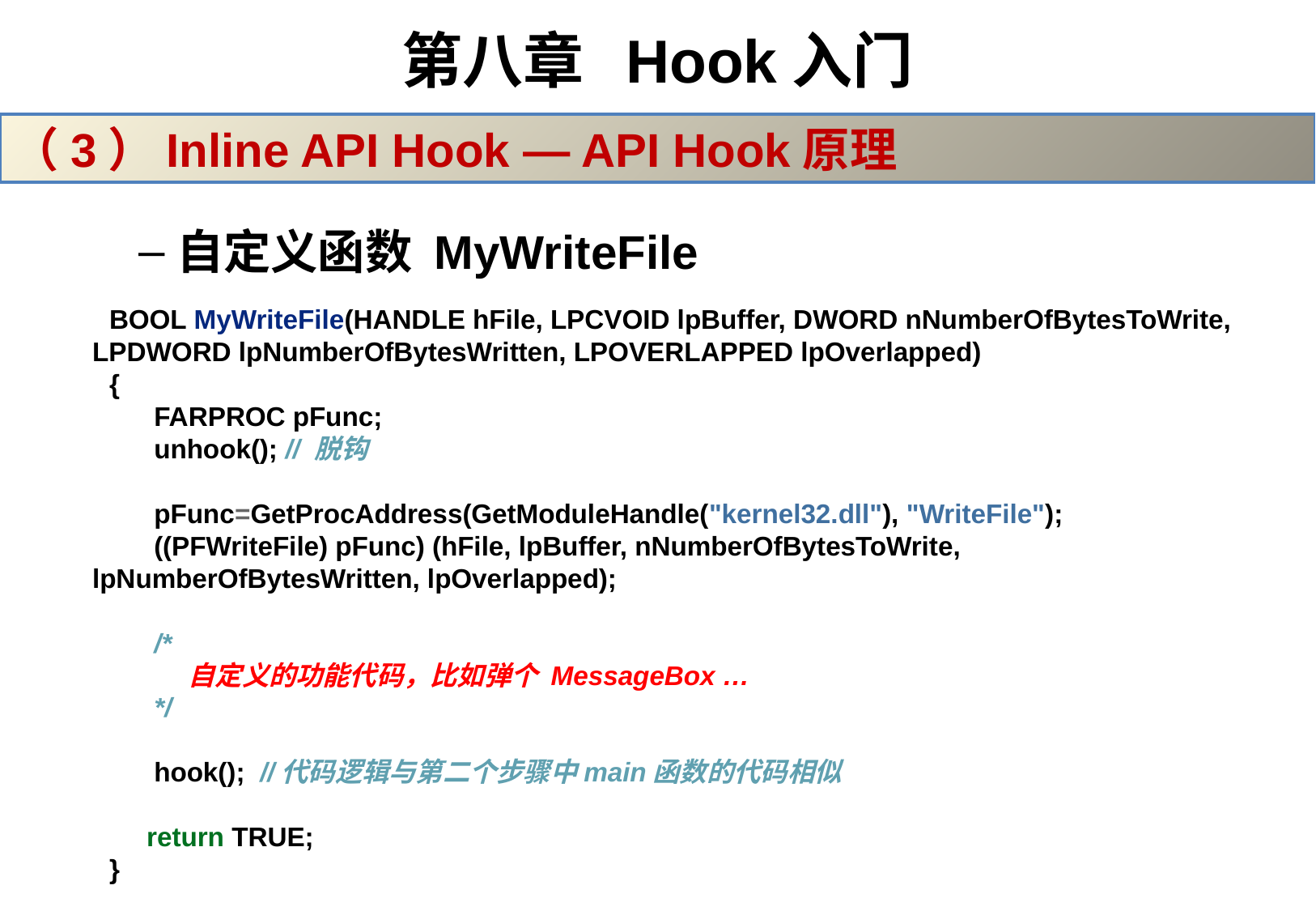

# 第八章  Hook入门
（3）Inline API Hook — API Hook原理
自定义函数 MyWriteFile
BOOL MyWriteFile(HANDLE hFile, LPCVOID lpBuffer, DWORD nNumberOfBytesToWrite, LPDWORD lpNumberOfBytesWritten, LPOVERLAPPED lpOverlapped)
{
      FARPROC pFunc;
      unhook(); // 脱钩

      pFunc=GetProcAddress(GetModuleHandle("kernel32.dll"), "WriteFile");
      ((PFWriteFile) pFunc) (hFile, lpBuffer, nNumberOfBytesToWrite, lpNumberOfBytesWritten, lpOverlapped);

      /*
            自定义的功能代码，比如弹个 MessageBox …
      */

      hook();  //代码逻辑与第二个步骤中main函数的代码相似

     return TRUE;
}